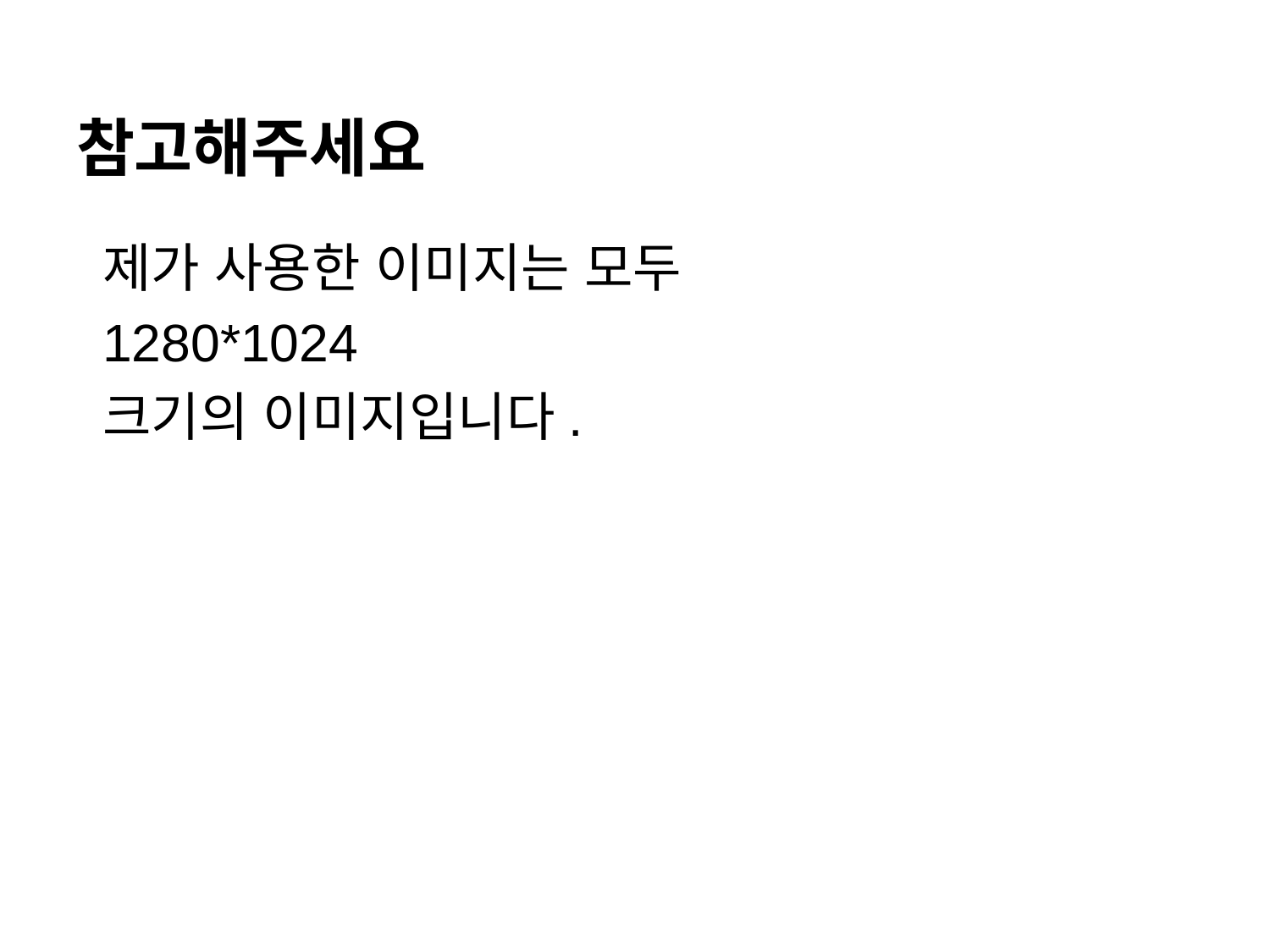

# 참고해주세요
제가 사용한 이미지는 모두
1280*1024
크기의 이미지입니다.